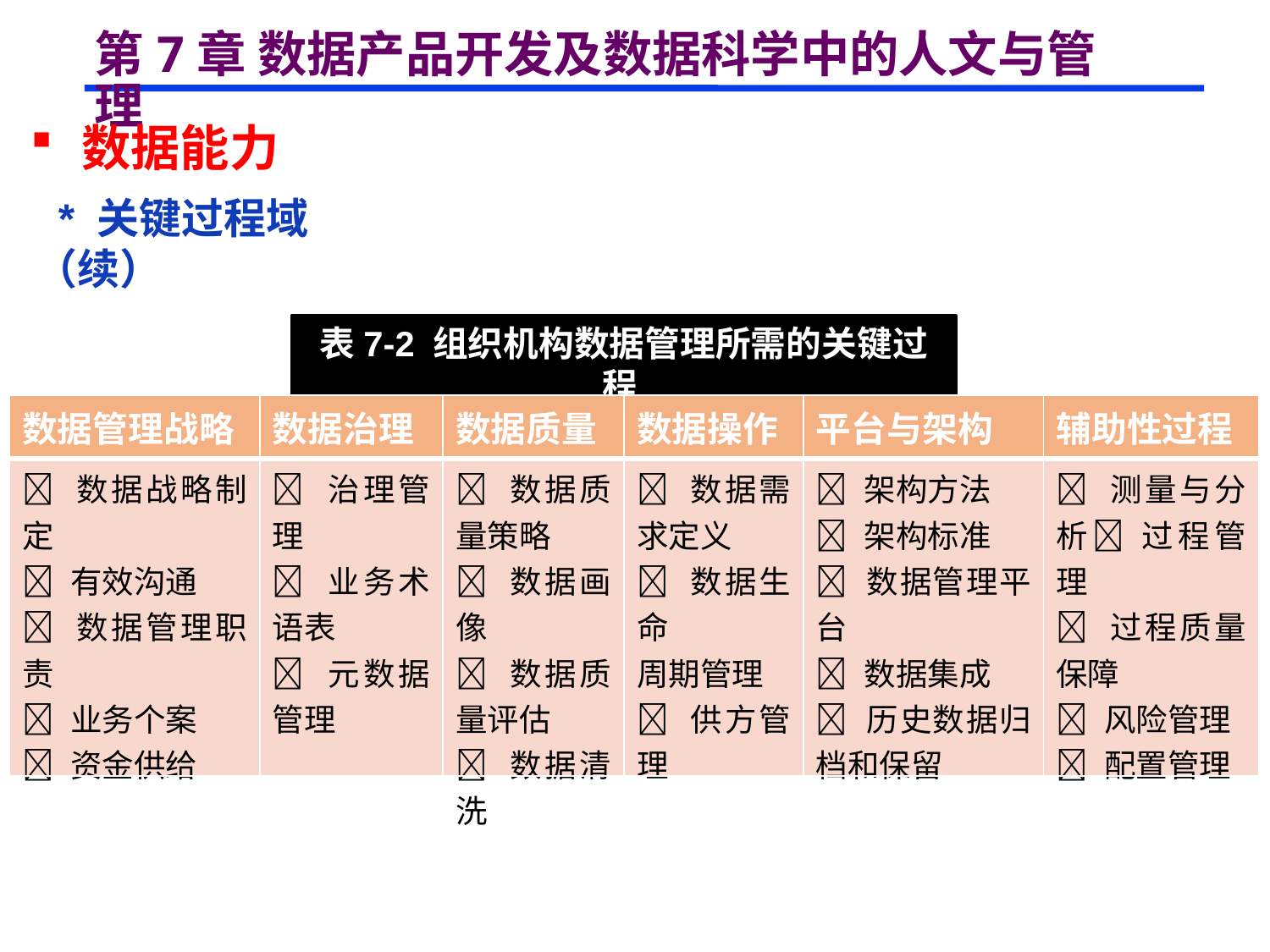

# 第7章 数据产品开发及数据科学中的人文与管理
 数据能力
  * 关键过程域（续）
表7-2 组织机构数据管理所需的关键过程
| 数据管理战略 | 数据治理 | 数据质量 | 数据操作 | 平台与架构 | 辅助性过程 |
| --- | --- | --- | --- | --- | --- |
| • 数据战略制定 • 有效沟通 • 数据管理职责 • 业务个案 • 资金供给 | • 治理管理 • 业务术语表 • 元数据管理 | • 数据质量策略 • 数据画像 • 数据质量评估 • 数据清洗 | • 数据需求定义 • 数据生命 周期管理 • 供方管理 | • 架构方法 • 架构标准 • 数据管理平台 • 数据集成 • 历史数据归档和保留 | • 测量与分析• 过程管理 • 过程质量保障 • 风险管理 • 配置管理 |